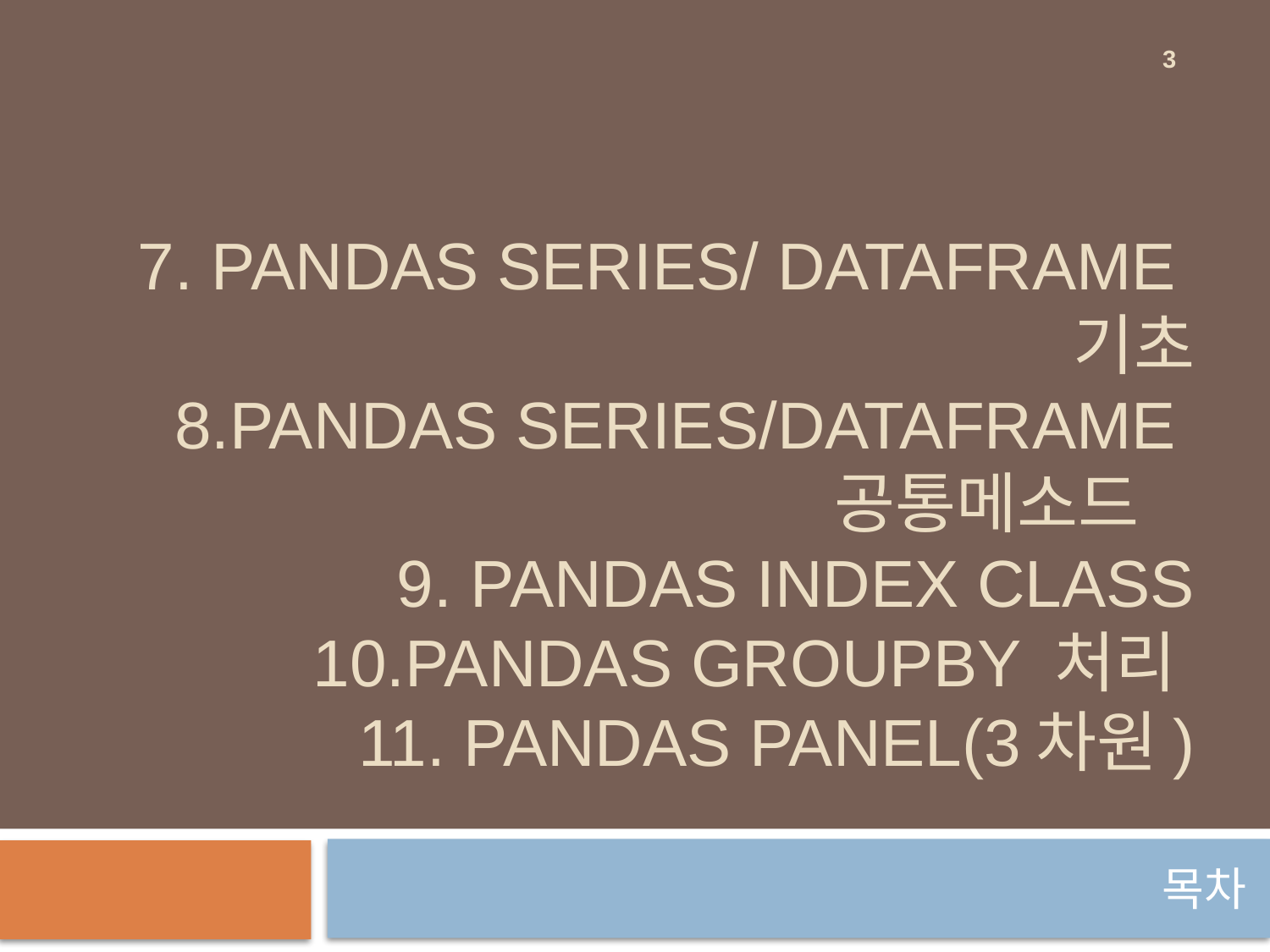

3
# 7. Pandas Series/ DataFrame 기초 8.Pandas series/dataframe 공통메소드 9. Pandas index class 10.Pandas groupby 처리 11. Pandas panel(3차원)
목차